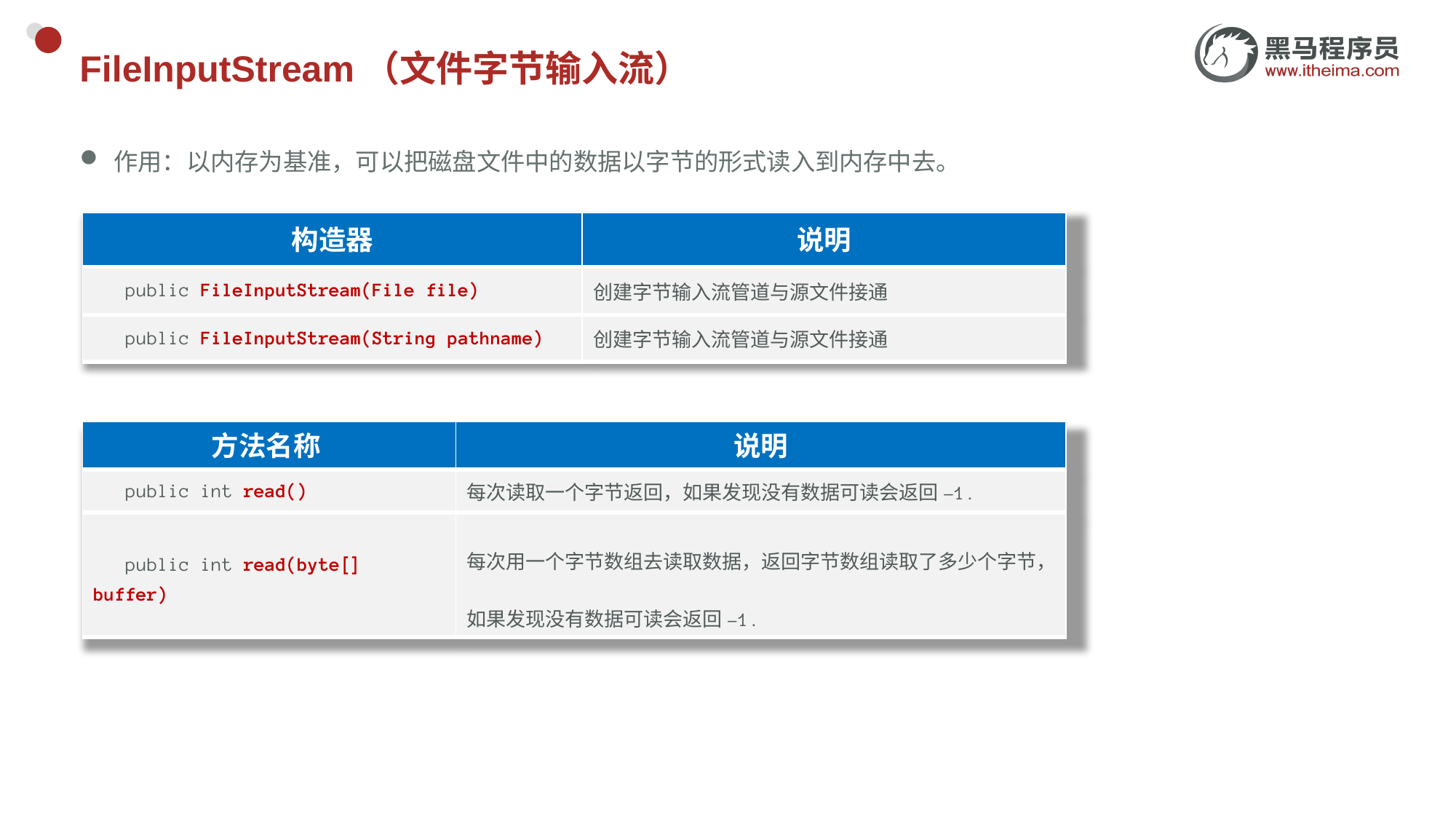

# FileInputStream（文件字节输入流）
作用：以内存为基准，可以把磁盘文件中的数据以字节的形式读入到内存中去。
| 构造器 | 说明 |
| --- | --- |
| public FileInputStream​(File file) | 创建字节输入流管道与源文件接通 |
| public FileInputStream​(String pathname) | 创建字节输入流管道与源文件接通 |
| 方法名称 | 说明 |
| --- | --- |
| public int read() | 每次读取一个字节返回，如果发现没有数据可读会返回-1. |
| public int read(byte[] buffer) | 每次用一个字节数组去读取数据，返回字节数组读取了多少个字节，如果发现没有数据可读会返回-1. |